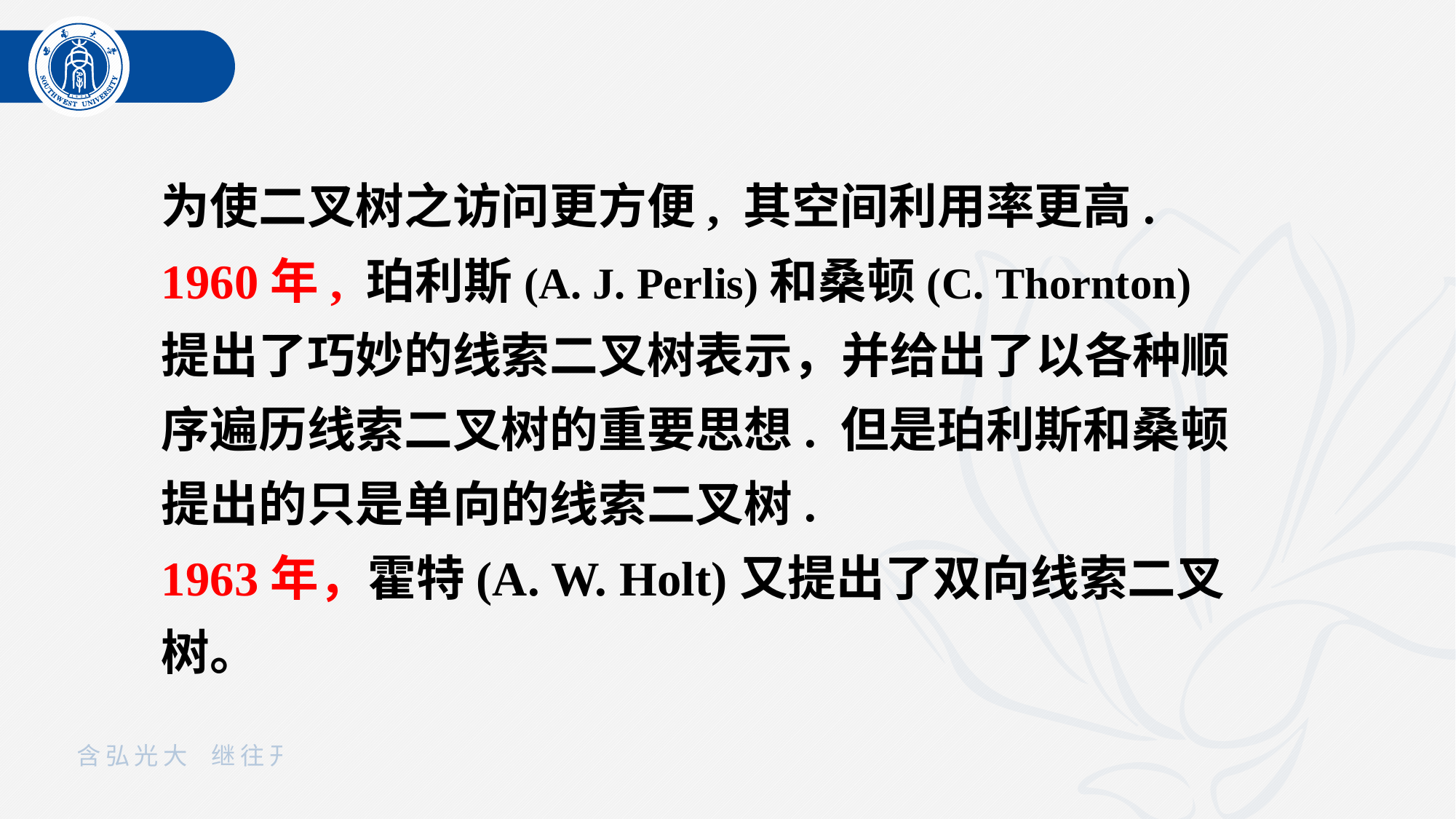

为使二叉树之访问更方便, 其空间利用率更高. 1960年, 珀利斯(A. J. Perlis)和桑顿(C. Thornton) 提出了巧妙的线索二叉树表示，并给出了以各种顺序遍历线索二叉树的重要思想. 但是珀利斯和桑顿提出的只是单向的线索二叉树.
1963年，霍特(A. W. Holt)又提出了双向线索二叉树。